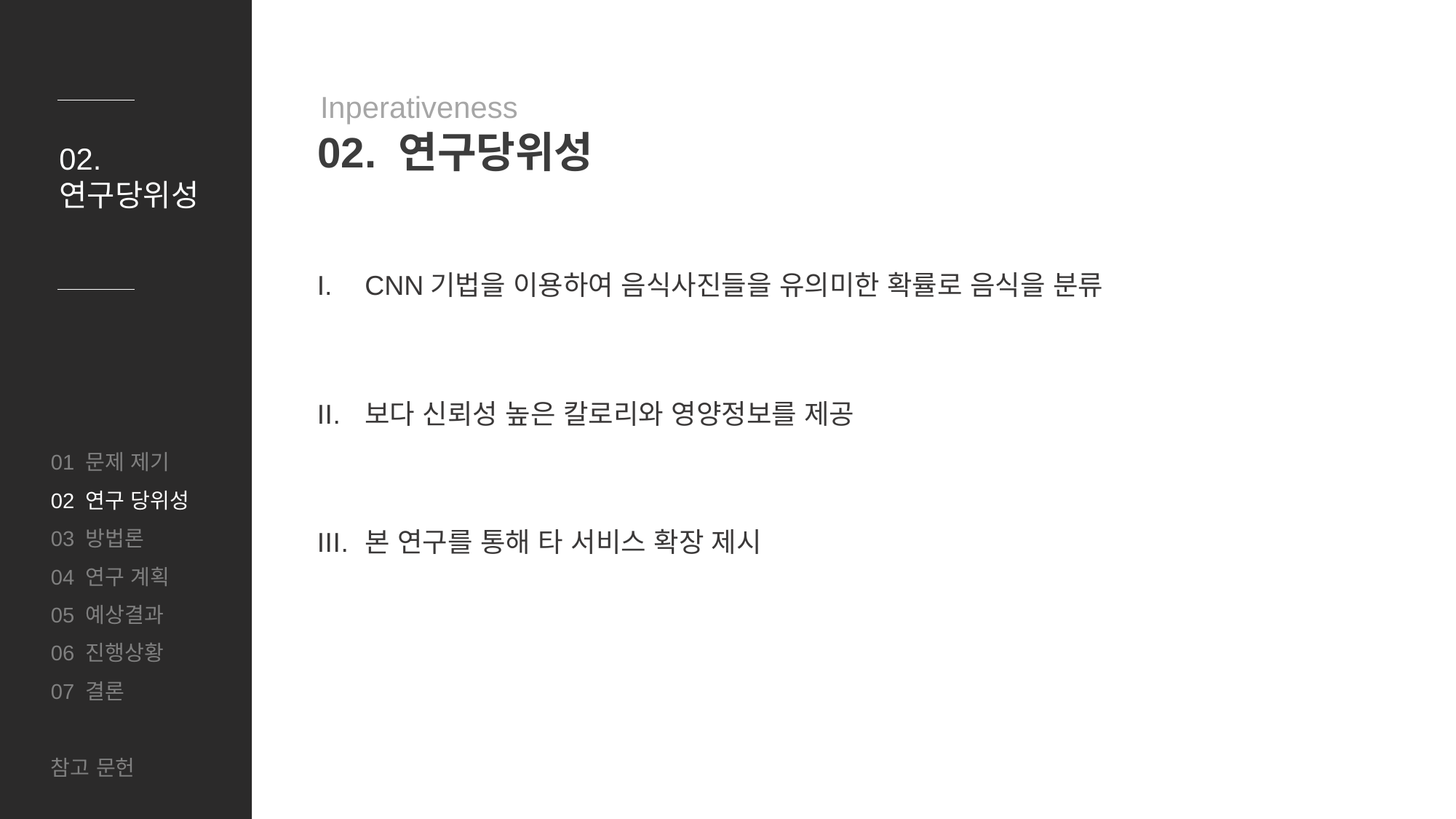

Inperativeness
02. 연구당위성
02.
연구당위성
CNN기법을 이용하여 음식사진들을 유의미한 확률로 음식을 분류

보다 신뢰성 높은 칼로리와 영양정보를 제공

본 연구를 통해 타 서비스 확장 제시
01 문제 제기
02 연구 당위성
03 방법론
04 연구 계획
05 예상결과
06 진행상황
07 결론

참고 문헌